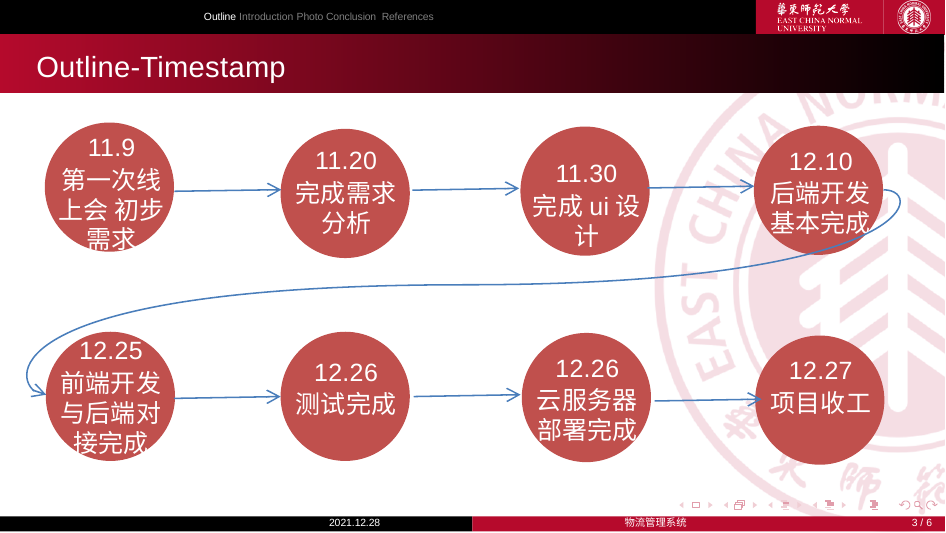

Outline Introduction Photo Conclusion References
Outline-Timestamp

11.9
第一次线上会 初步需求

11.20
完成需求分析
12.10
后端开发基本完成
11.30
完成ui设计
12.25
前端开发与后端对接完成

12.26
云服务器部署完成
12.27
项目收工
12.26
测试完成
2021.12.28
物流管理系统
3 / 6